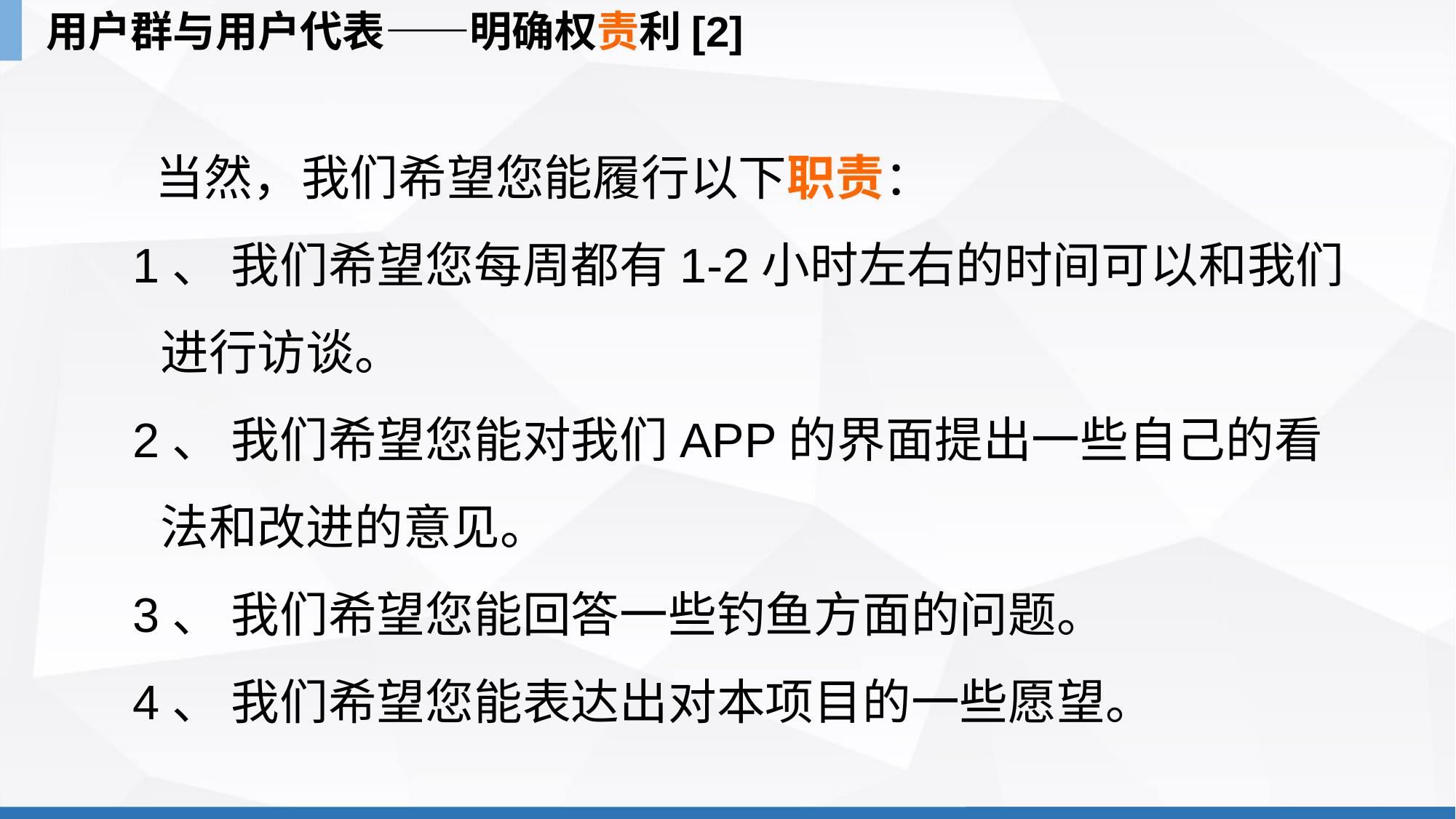

用户群与用户代表——明确权责利[2]

 当然，我们希望您能履行以下职责：
1、 我们希望您每周都有1-2小时左右的时间可以和我们进行访谈。
2、 我们希望您能对我们APP的界面提出一些自己的看法和改进的意见。
3、 我们希望您能回答一些钓鱼方面的问题。
4、 我们希望您能表达出对本项目的一些愿望。